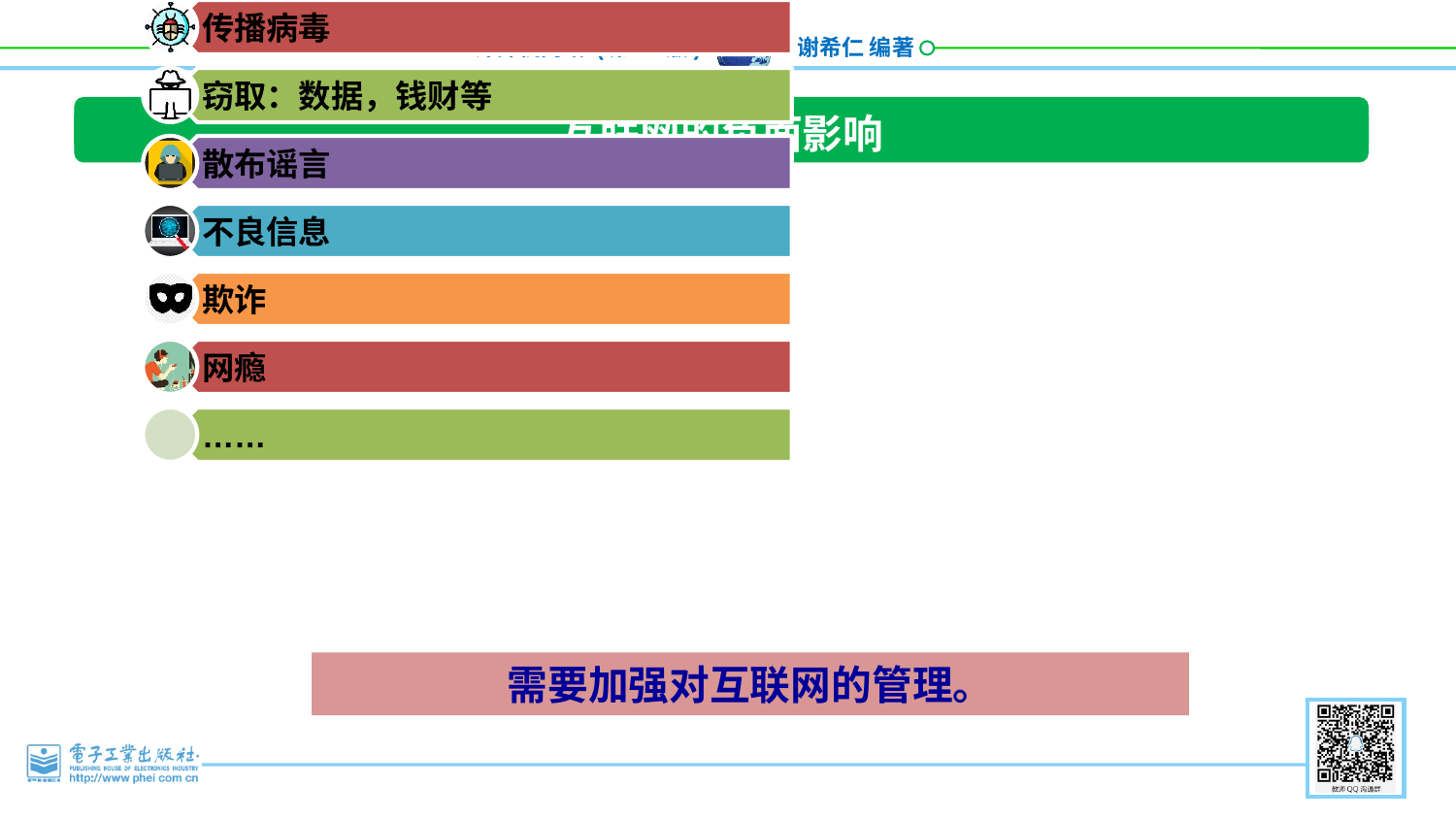

互联网的负面影响

万物联网
人人用网
传播病毒
窃取：数据，钱财等
散布谣言
不良信息
欺诈
网瘾
……
需要加强对互联网的管理。